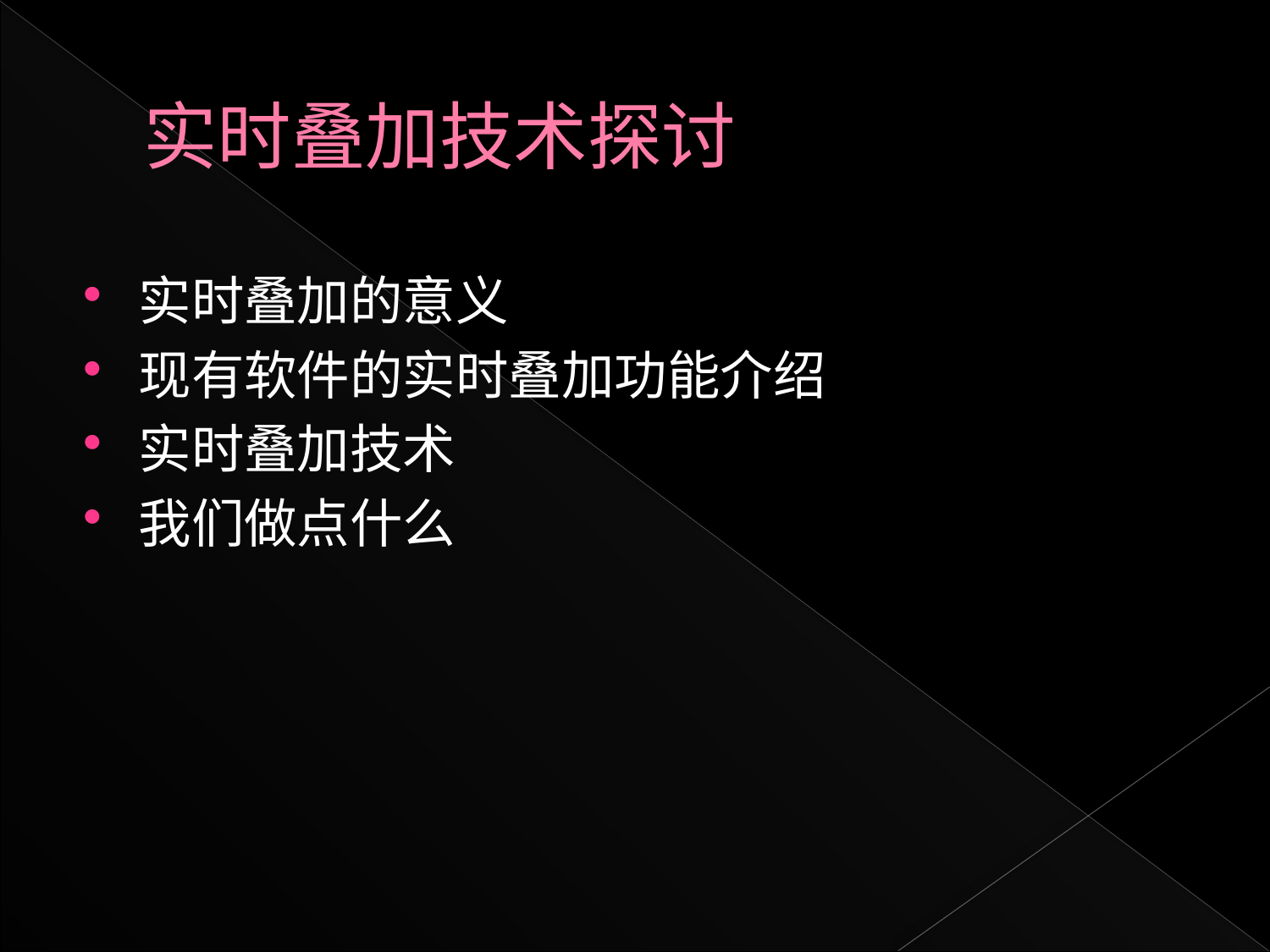

# 实时叠加技术探讨
实时叠加的意义
现有软件的实时叠加功能介绍
实时叠加技术
我们做点什么